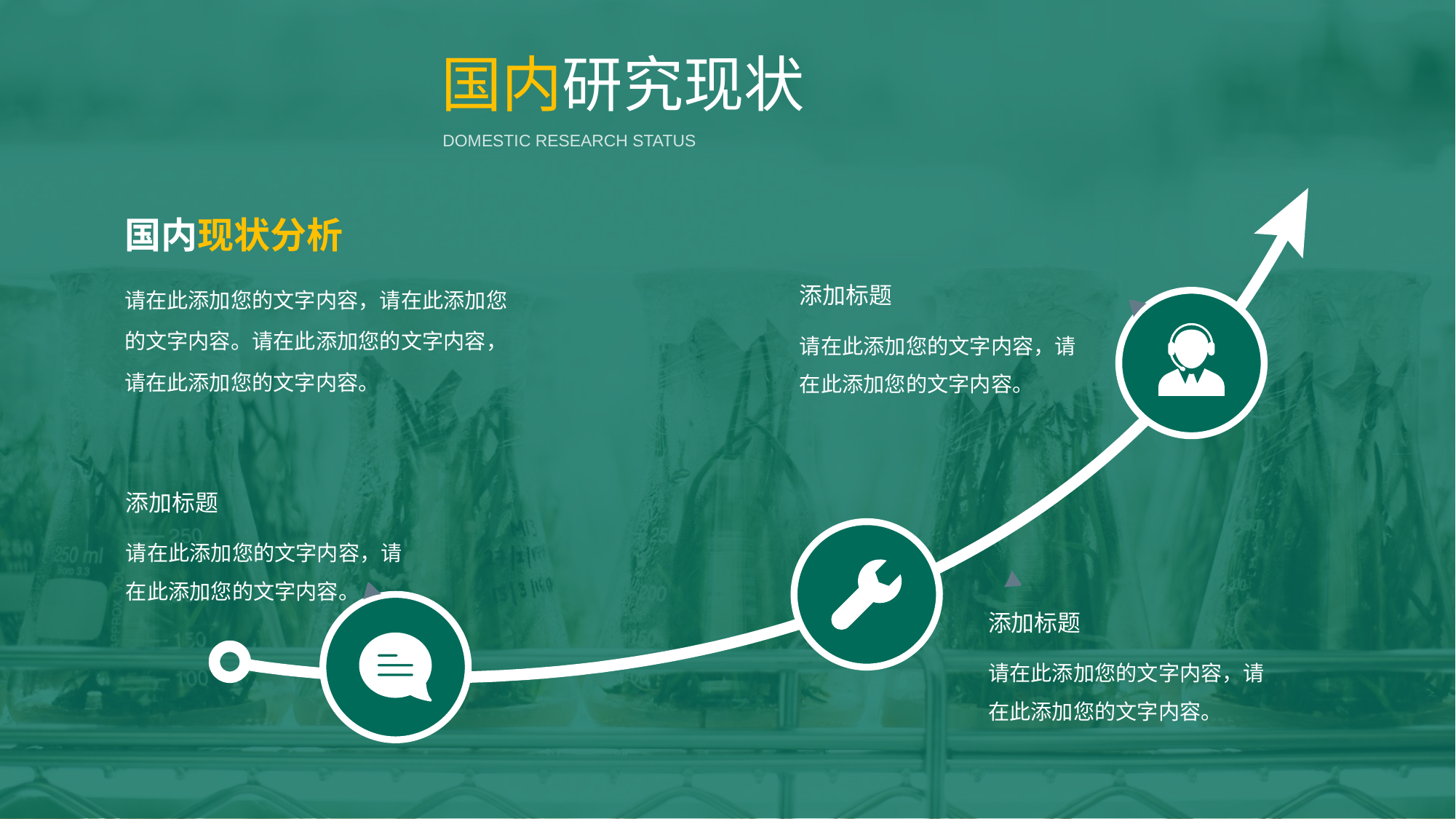

国内研究现状
DOMESTIC RESEARCH STATUS
国内现状分析

请在此添加您的文字内容，请在此添加您的文字内容。请在此添加您的文字内容，请在此添加您的文字内容。
添加标题
请在此添加您的文字内容，请在此添加您的文字内容。

添加标题
请在此添加您的文字内容，请在此添加您的文字内容。

添加标题
请在此添加您的文字内容，请在此添加您的文字内容。